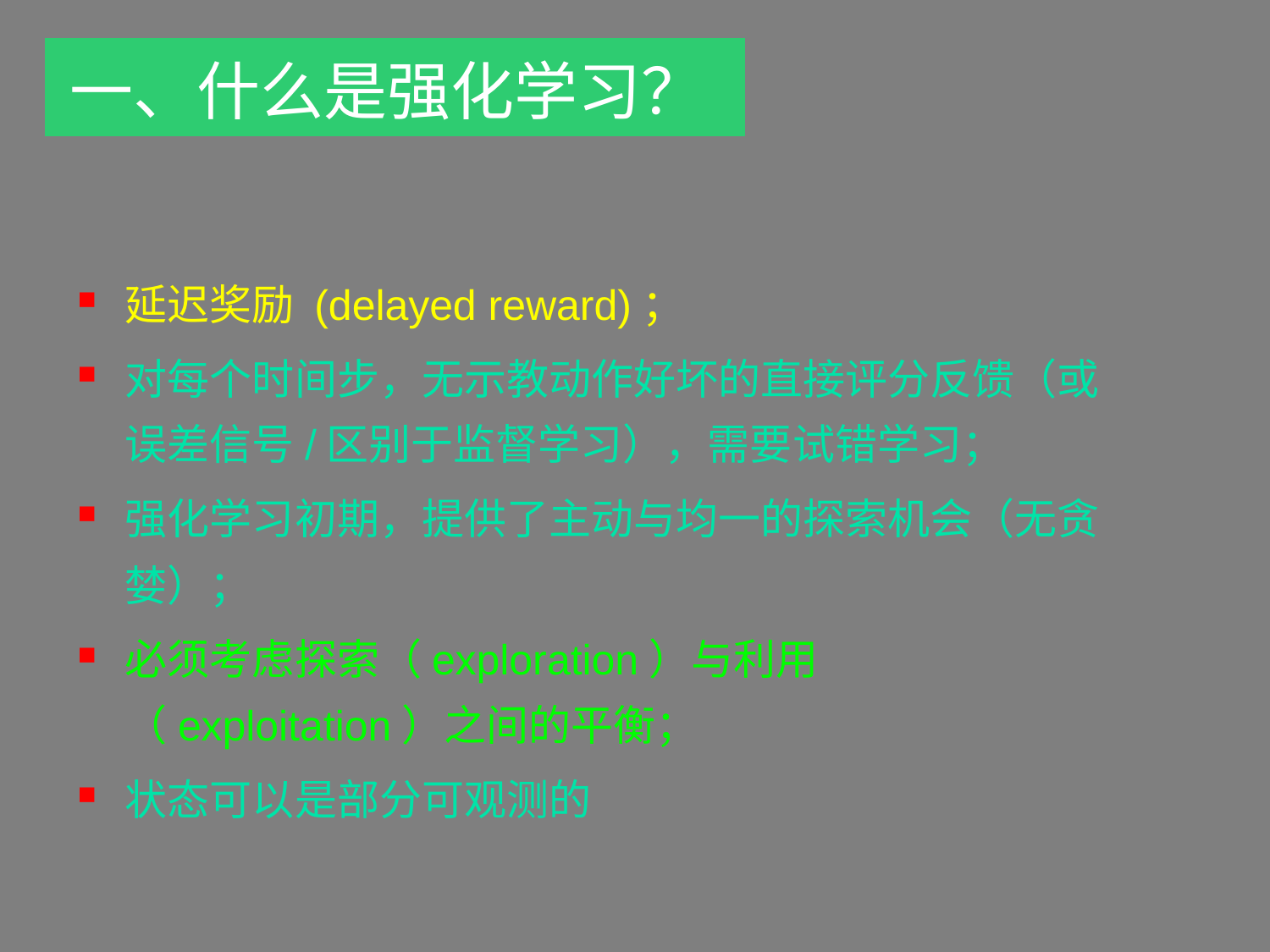

一、什么是强化学习？
延迟奖励 (delayed reward)；
对每个时间步，无示教动作好坏的直接评分反馈（或误差信号/区别于监督学习），需要试错学习；
强化学习初期，提供了主动与均一的探索机会（无贪婪）；
必须考虑探索（exploration）与利用（exploitation）之间的平衡；
状态可以是部分可观测的